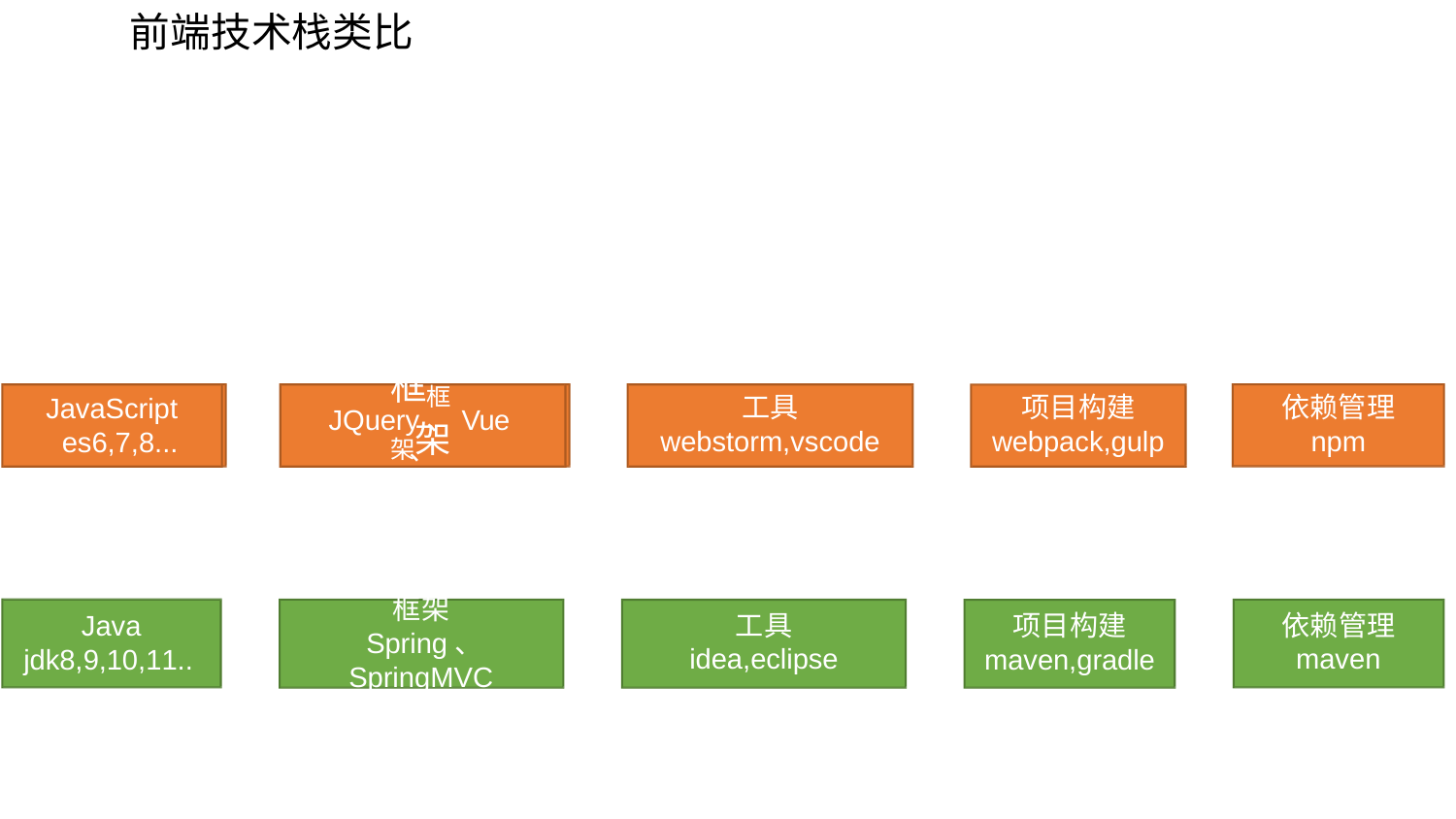

# 前端技术栈类比
框框架架

JavaScript
es6,7,8...

工具
webstorm,vscode
项目构建
webpack,gulp
依赖管理
npm
JavaScript  es6,7,8...
JQuery、Vue、
JQuery、Vue、
RReeaacct t
框架

工具
idea,eclipse
项目构建
maven,gradle
依赖管理
maven
Java  jdk8,9,10,11...
Spring、 SpringMVC